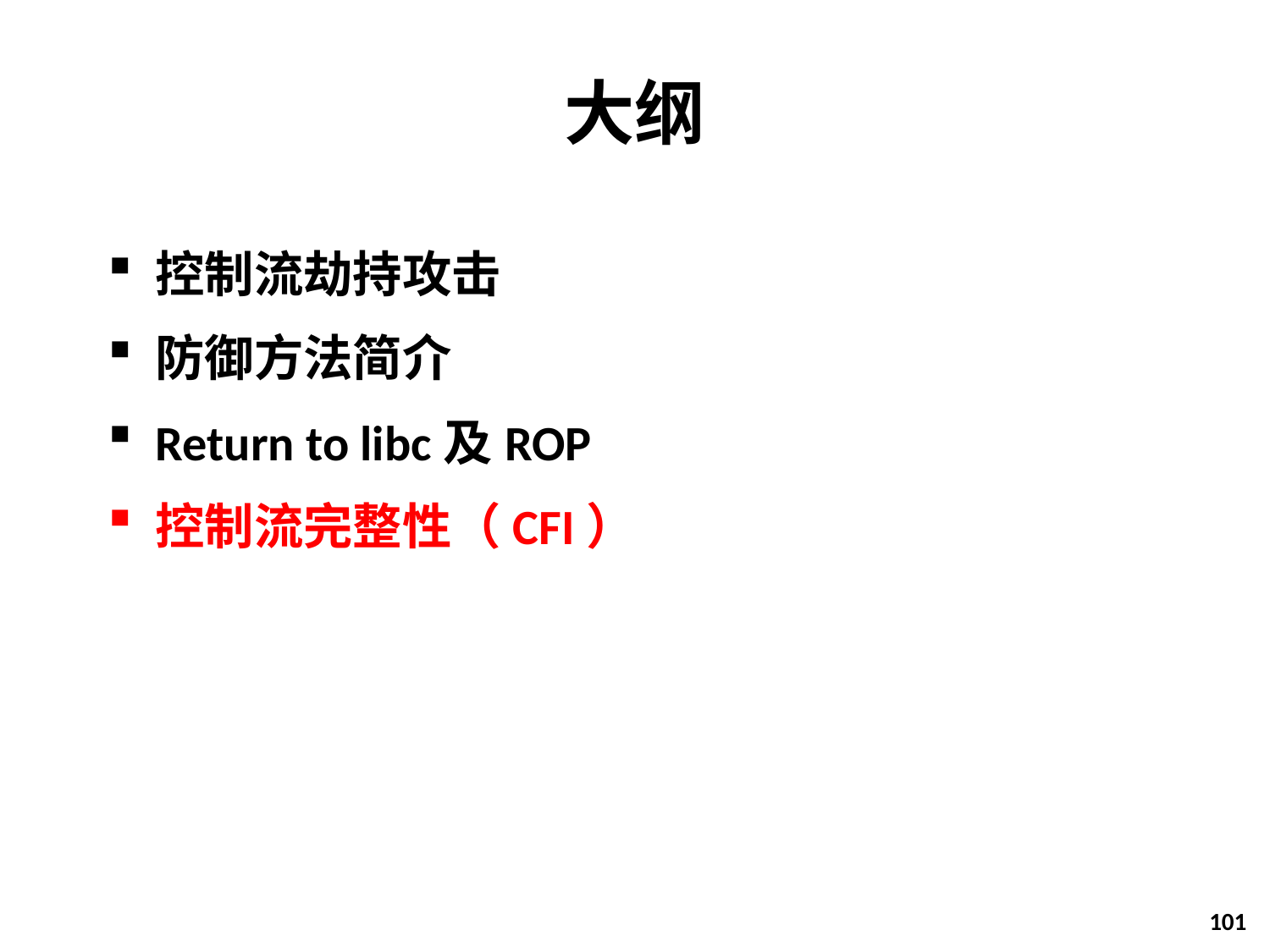

# 大纲
控制流劫持攻击
防御方法简介
Return to libc及ROP
控制流完整性（CFI）
101